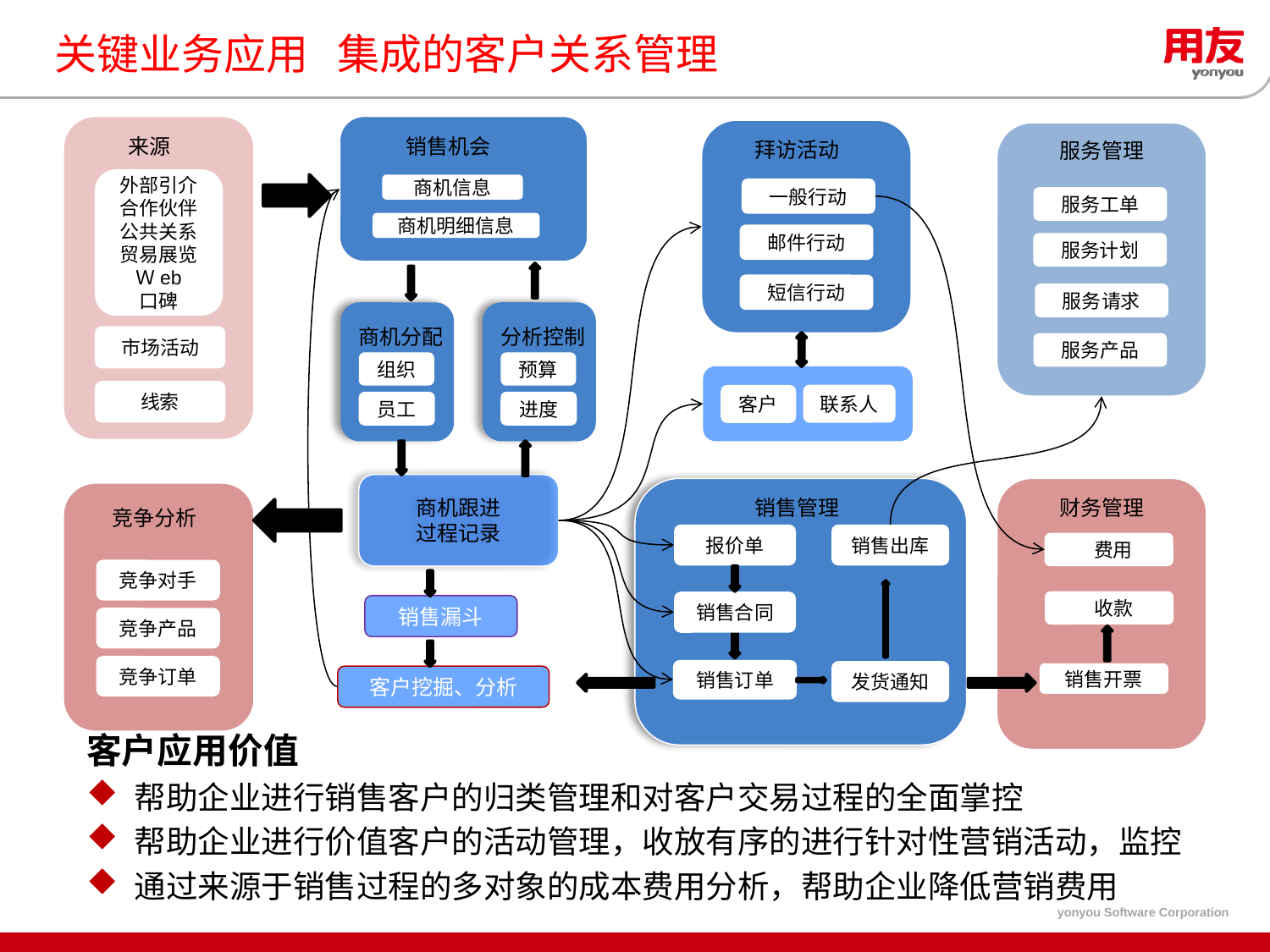

# 关键业务应用   集成的客户关系管理

来源

销售机会

服务管理
拜访活动
外部引介
合作伙伴
公共关系
贸易展览
Ｗeb
口碑

商机信息
一般行动
邮件行动
短信行动
服务工单
商机明细信息
服务计划

服务请求

商机分配
组织
员工

分析控制
预算
进度
市场活动

服务产品

联系人
客户
线索

商机跟进
过程记录

财务管理

竞争分析
销售管理

报价单
销售出库
 费用
竞争对手

 收款
销售合同
销售漏斗
竞争产品

竞争订单
销售订单
发货通知
销售开票
客户挖掘、分析

客户应用价值
帮助企业进行销售客户的归类管理和对客户交易过程的全面掌控
帮助企业进行价值客户的活动管理，收放有序的进行针对性营销活动，监控
通过来源于销售过程的多对象的成本费用分析，帮助企业降低营销费用